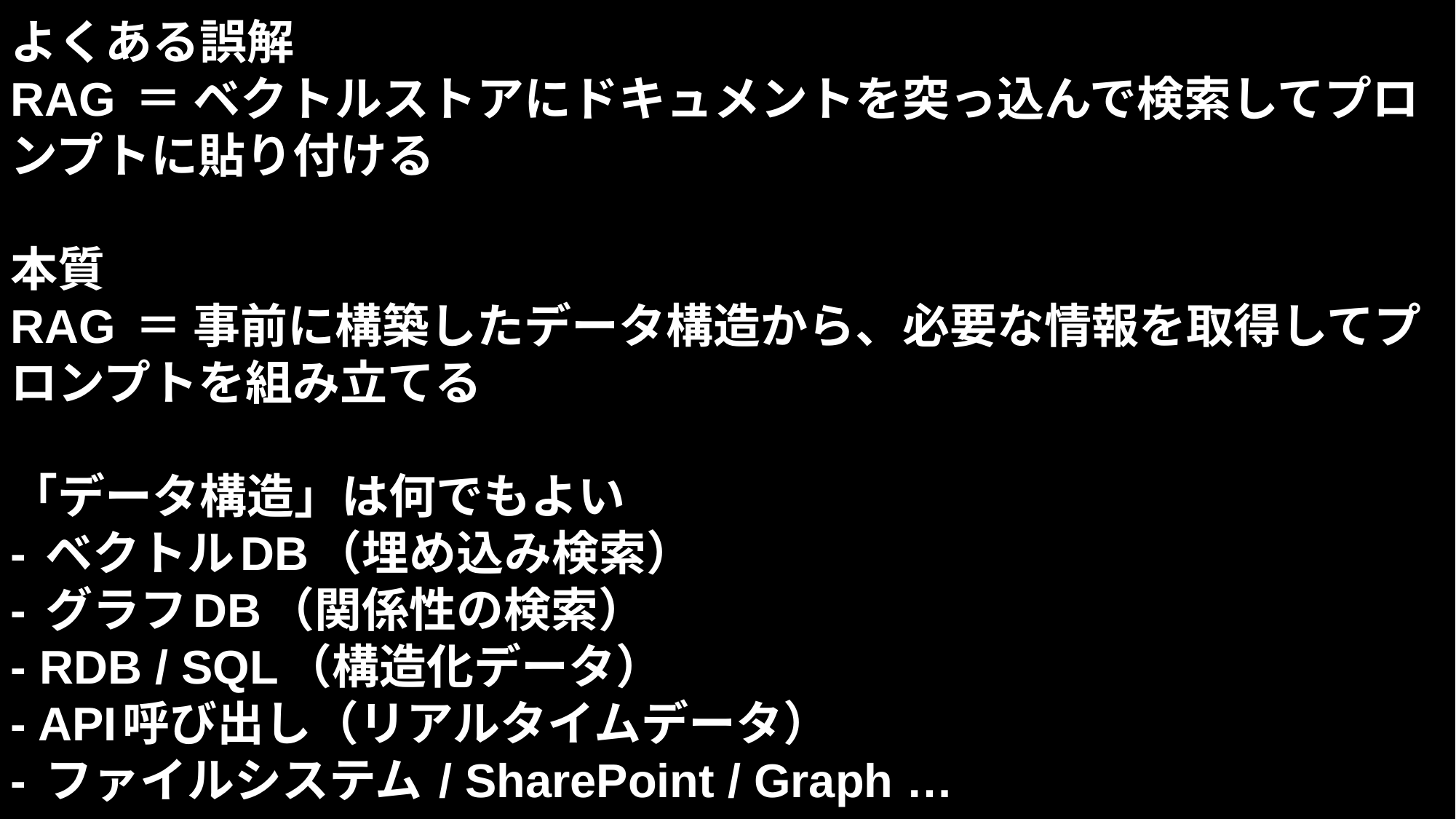

よくある誤解
RAG ＝ ベクトルストアにドキュメントを突っ込んで検索してプロンプトに貼り付ける

本質
RAG ＝ 事前に構築したデータ構造から、必要な情報を取得してプロンプトを組み立てる

「データ構造」は何でもよい
- ベクトルDB（埋め込み検索）
- グラフDB（関係性の検索）
- RDB / SQL（構造化データ）
- API呼び出し（リアルタイムデータ）
- ファイルシステム / SharePoint / Graph …